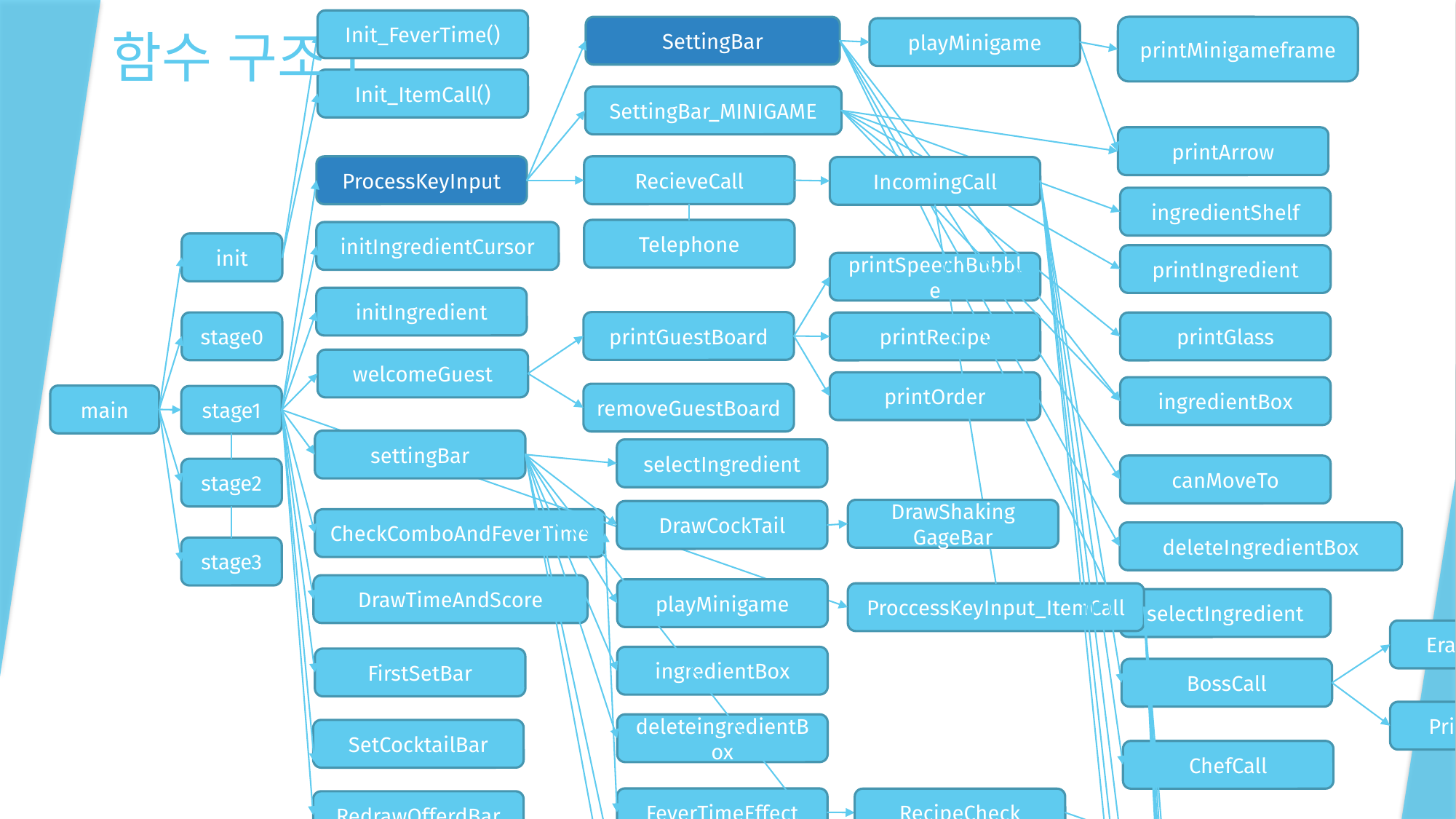

Init_FeverTime()
SettingBar
printMinigameframe
# 함수 구조도
playMinigame
Init_ItemCall()
SettingBar_MINIGAME
printArrow
ProcessKeyInput
RecieveCall
IncomingCall
ingredientShelf
Telephone
initIngredientCursor
init
printIngredient
printSpeechBubble
initIngredient
printGuestBoard
stage0
printGlass
printRecipe
welcomeGuest
printOrder
ingredientBox
removeGuestBoard
main
stage1
settingBar
selectIngredient
canMoveTo
stage2

DrawShaking
GageBar
DrawCockTail
CheckComboAndFeverTime
deleteIngredientBox
stage3
DrawTimeAndScore
playMinigame
ProccessKeyInput_ItemCall
selectIngredient
EraseBossFace
ingredientBox
FirstSetBar
BossCall
PrintBossFace
deleteingredientBox
SetCocktailBar
ChefCall
FeverTimeEffect
RecipeCheck
RedrawOfferdBar
JinsangCall
PrintQuestion
canMoveTo
Redrawsetting
CheckComboAndFeverTime
RepairCall
CleanTable
RecipeCheck
LogisticsCall
PrintOffered
CockTail
removeGuestBoard
OfferCockTail
ProccessKeyInput_ChefCall
ProccessKeyInput_LogisticsCall
ProcessKeyInput_RepairCall
ProcessKeyInput_JinsangMiniGame
SettingBarOnBoss
ProcessKeyInput_BossCall